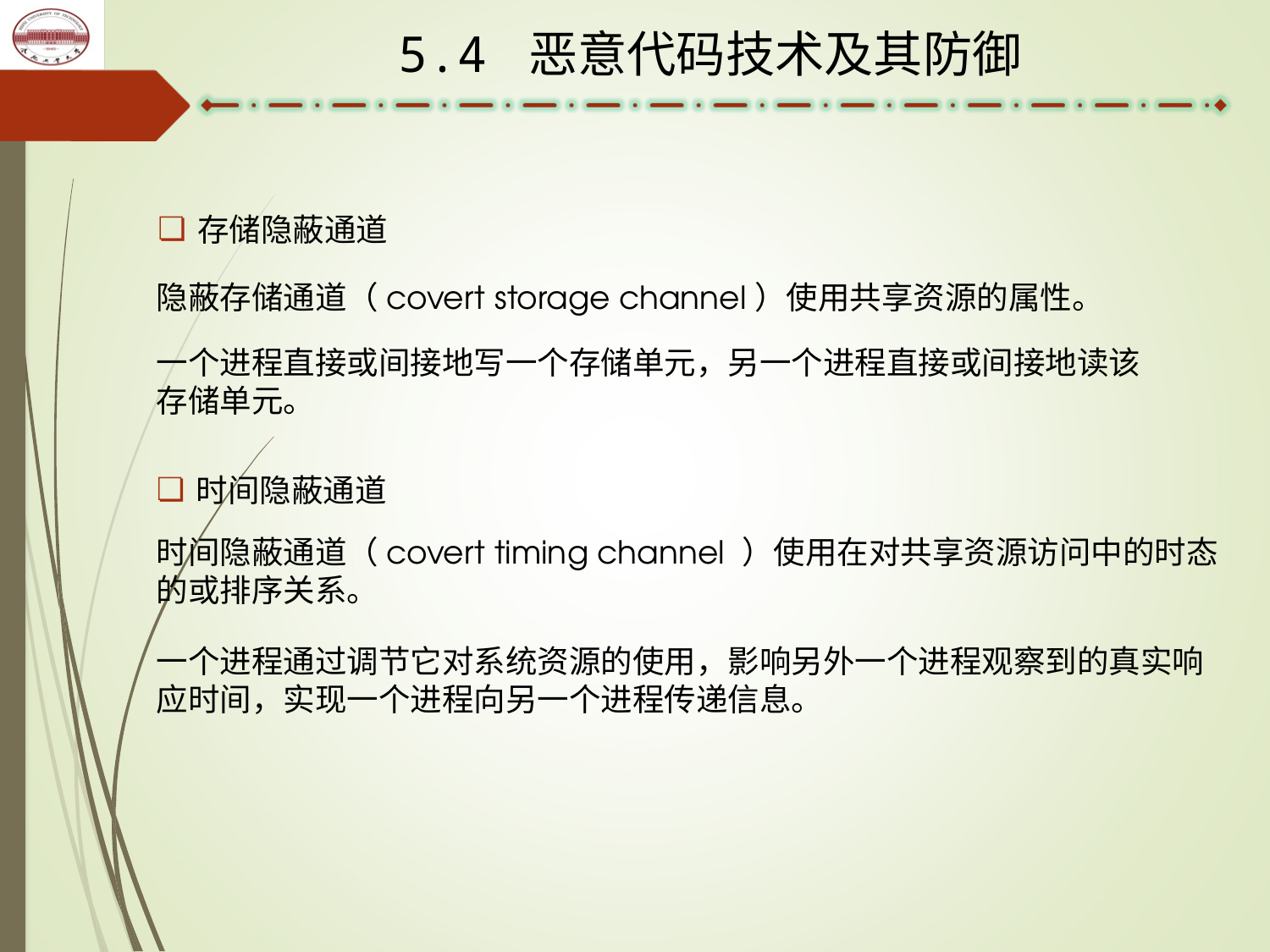

5.4 恶意代码技术及其防御
存储隐蔽通道
隐蔽存储通道（covert storage channel）使用共享资源的属性。
一个进程直接或间接地写一个存储单元，另一个进程直接或间接地读该存储单元。
时间隐蔽通道
时间隐蔽通道（covert timing channel ）使用在对共享资源访问中的时态的或排序关系。
一个进程通过调节它对系统资源的使用，影响另外一个进程观察到的真实响应时间，实现一个进程向另一个进程传递信息。